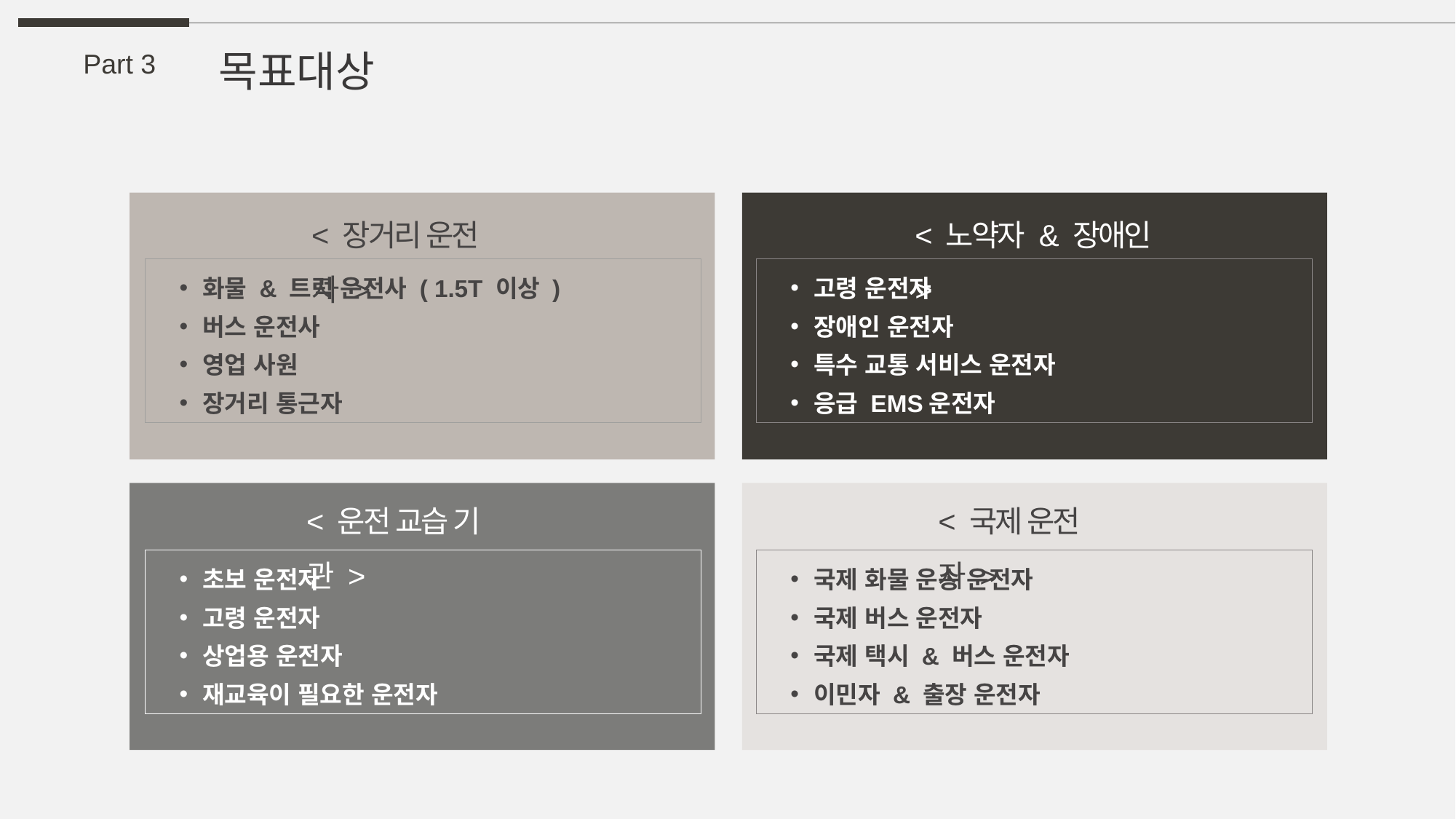

목표대상
Part 3
< 장거리 운전자 >

< 노약자 & 장애인 >

화물 & 트럭 운전사 ( 1.5T 이상 )
버스 운전사
영업 사원
장거리 통근자
고령 운전자
장애인 운전자
특수 교통 서비스 운전자
응급 EMS운전자
< 운전 교습 기관 >
< 국제 운전자 >

초보 운전자
고령 운전자
상업용 운전자
재교육이 필요한 운전자
국제 화물 운송 운전자
국제 버스 운전자
국제 택시 & 버스 운전자
이민자 & 출장 운전자